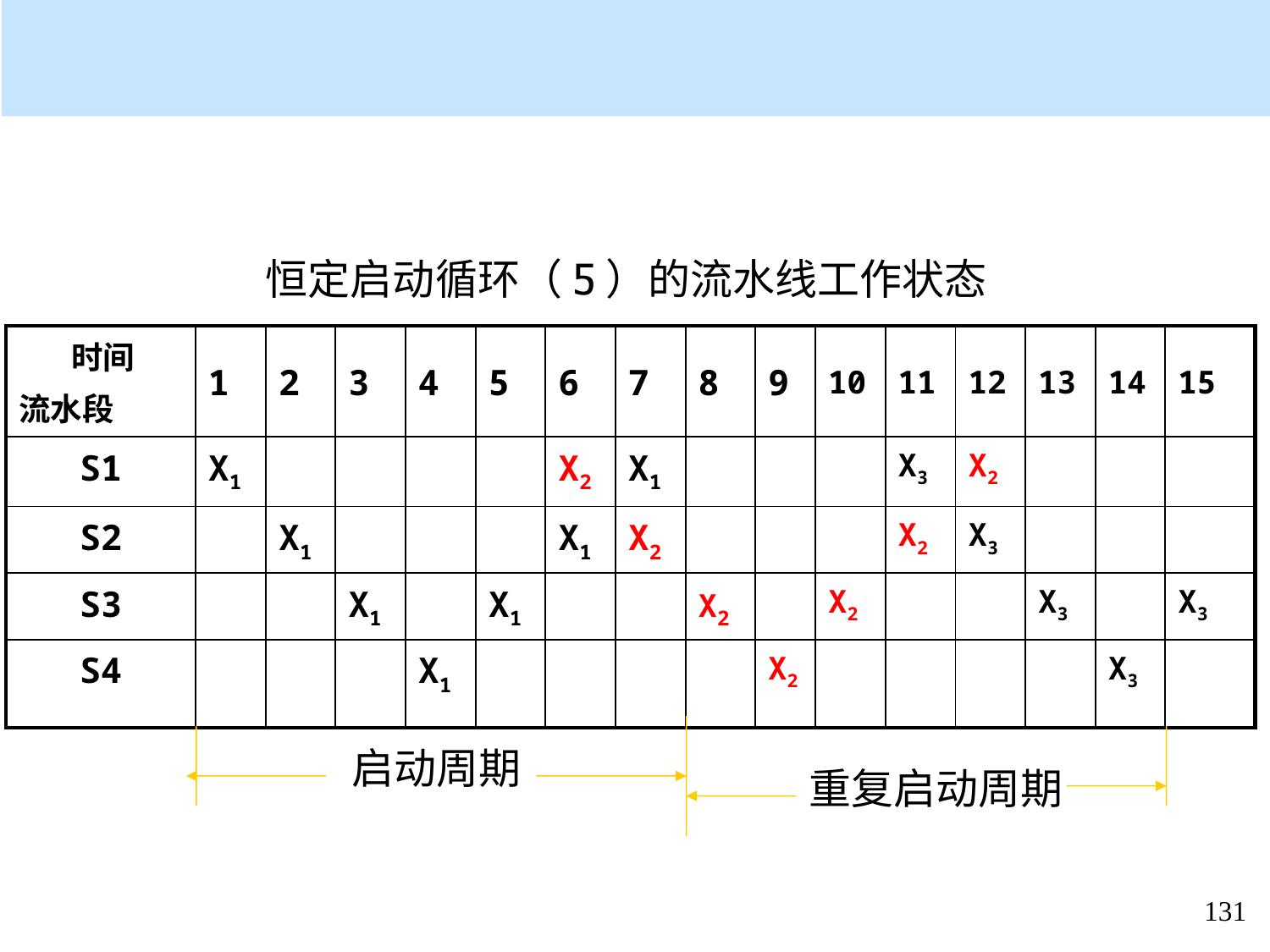

恒定启动循环（5）的流水线工作状态
| 时间 流水段 | 1 | 2 | 3 | 4 | 5 | 6 | 7 | 8 | 9 | 10 | 11 | 12 | 13 | 14 | 15 |
| --- | --- | --- | --- | --- | --- | --- | --- | --- | --- | --- | --- | --- | --- | --- | --- |
| S1 | X1 |  |  |  |  | X2 | X1 |  |  |  | X3 | X2 |  |  |  |
| S2 |  | X1 |  |  |  | X1 | X2 |  |  |  | X2 | X3 |  |  |  |
| S3 |  |  | X1 |  | X1 |  |  | X2 |  | X2 |  |  | X3 |  | X3 |
| S4 |  |  |  | X1 |  |  |  |  | X2 |  |  |  |  | X3 |  |

启动周期
重复启动周期